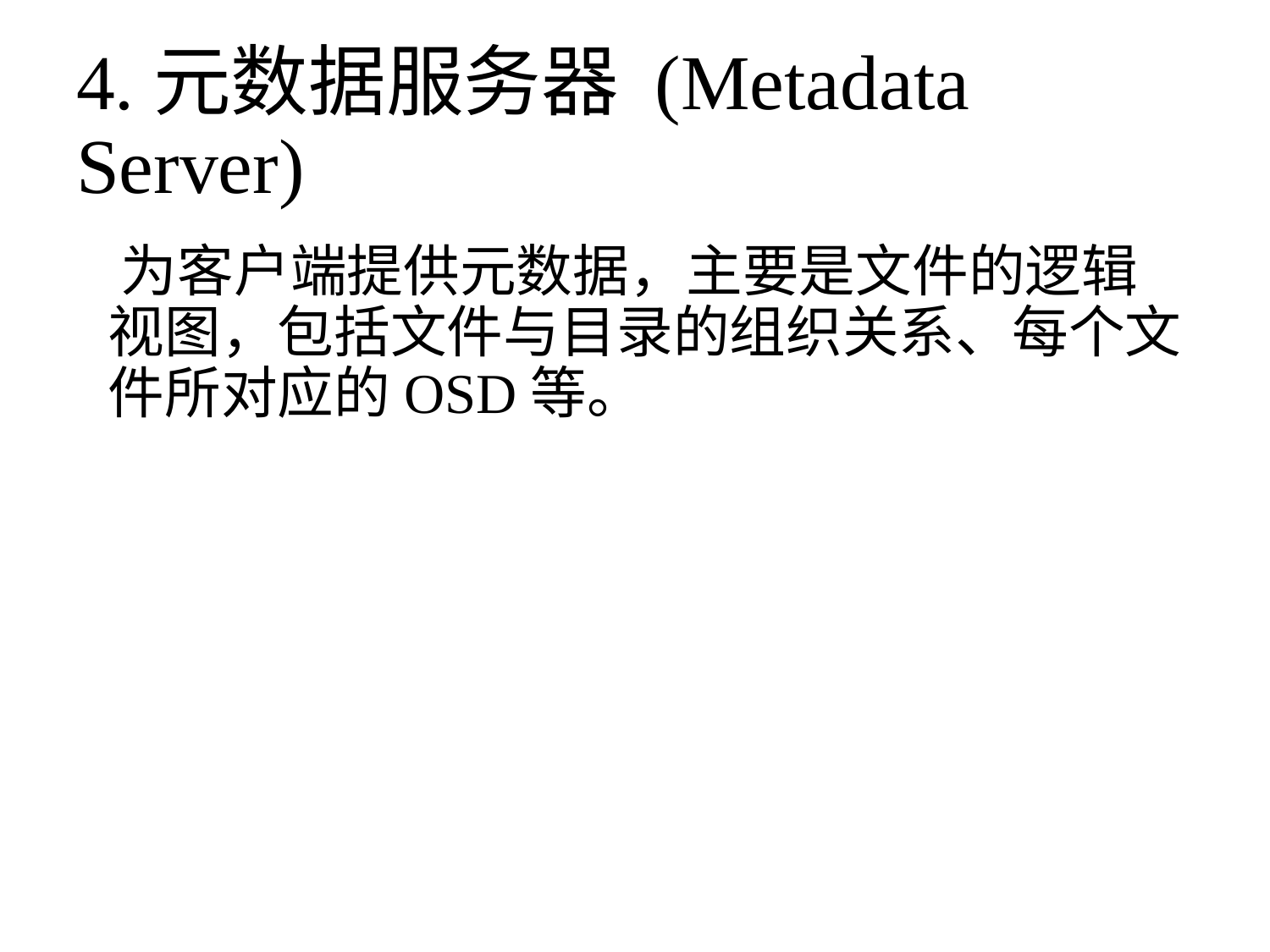

# 4.元数据服务器 (Metadata Server)
   为客户端提供元数据，主要是文件的逻辑视图，包括文件与目录的组织关系、每个文件所对应的OSD等。